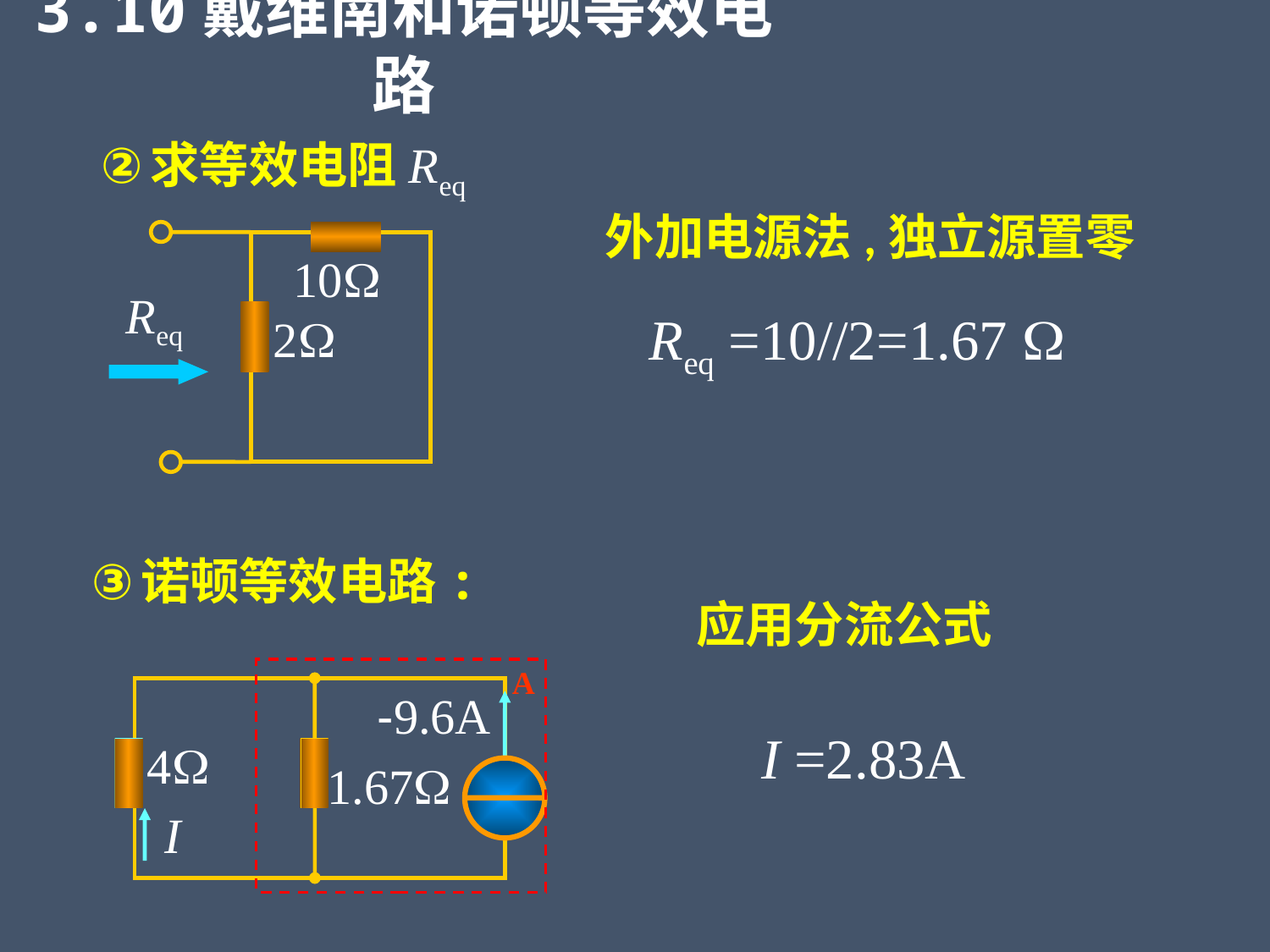

3.10戴维南和诺顿等效电路
求等效电阻Req
外加电源法,独立源置零

10Ω
Req

2Ω

Req =10//2=1.67 Ω
诺顿等效电路:
应用分流公式
A

-9.6A

4Ω

1.67Ω

I

I =2.83A